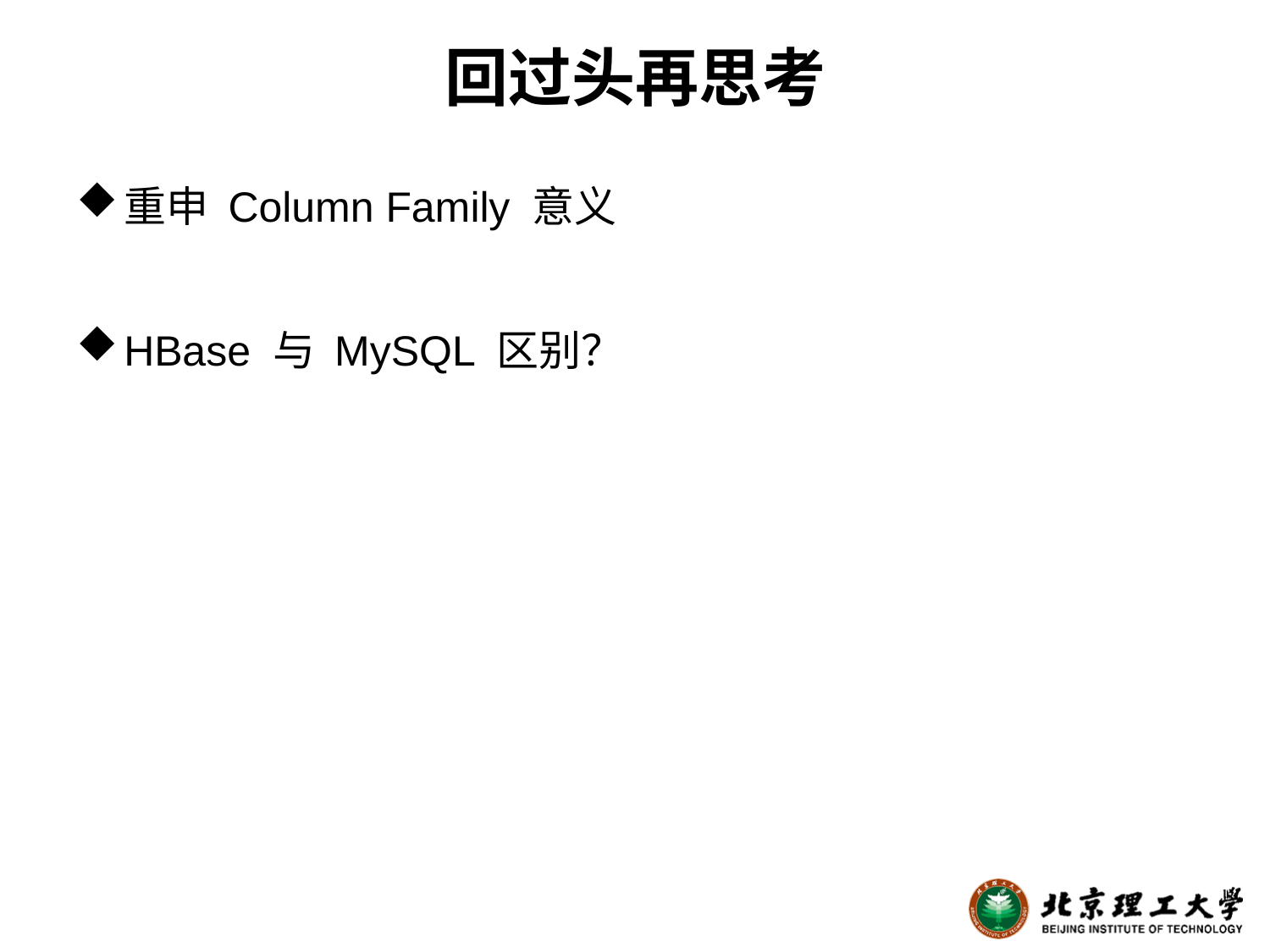

# 回过头再思考
重申 Column Family 意义

HBase 与 MySQL 区别？